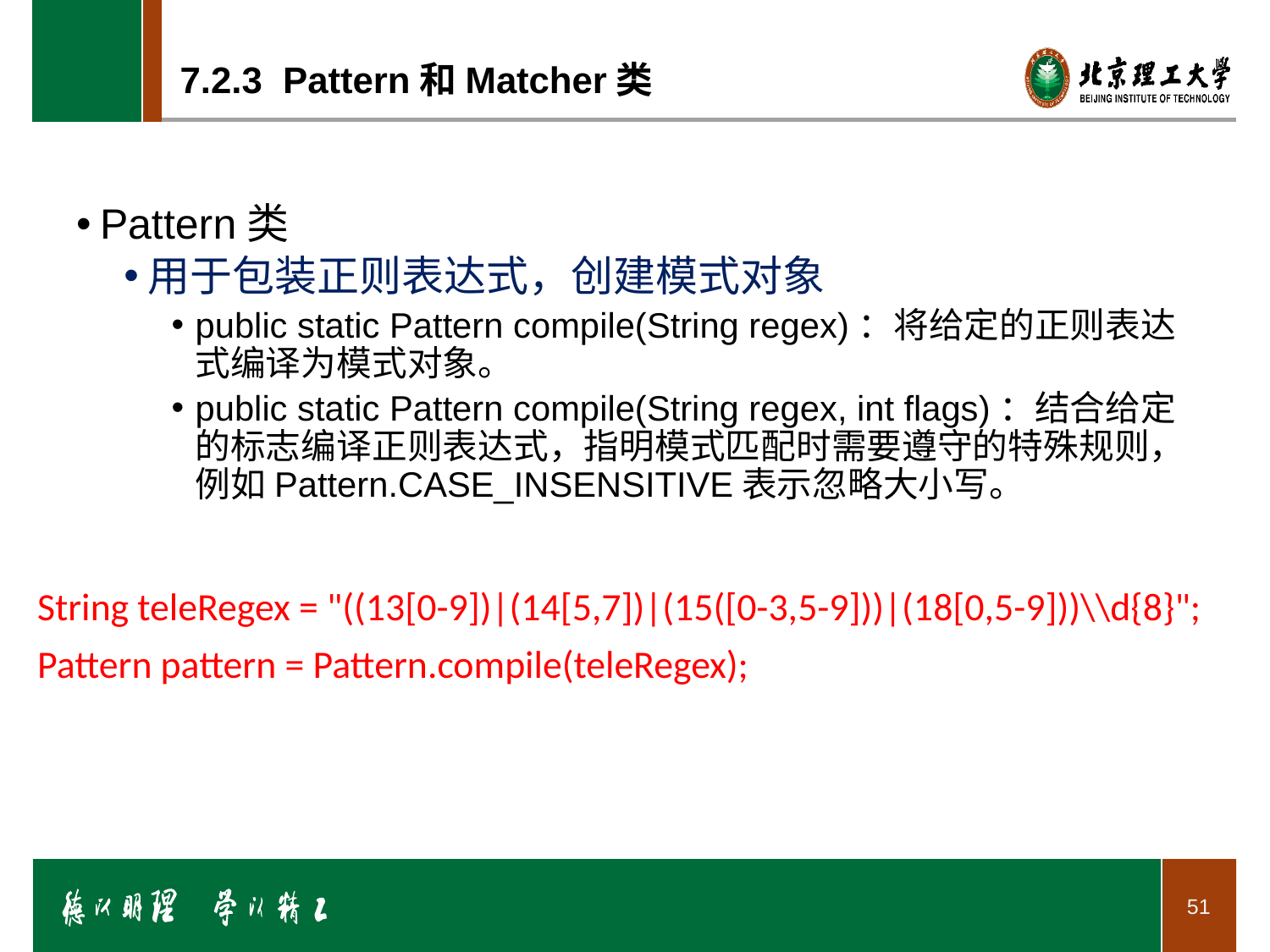

# 7.2.3  Pattern和Matcher类
Pattern类
用于包装正则表达式，创建模式对象
public static Pattern compile(String regex)：将给定的正则表达式编译为模式对象。
public static Pattern compile(String regex, int flags)：结合给定的标志编译正则表达式，指明模式匹配时需要遵守的特殊规则，例如Pattern.CASE_INSENSITIVE表示忽略大小写。

String teleRegex = "((13[0-9])|(14[5,7])|(15([0-3,5-9]))|(18[0,5-9]))\\d{8}";
Pattern pattern = Pattern.compile(teleRegex);